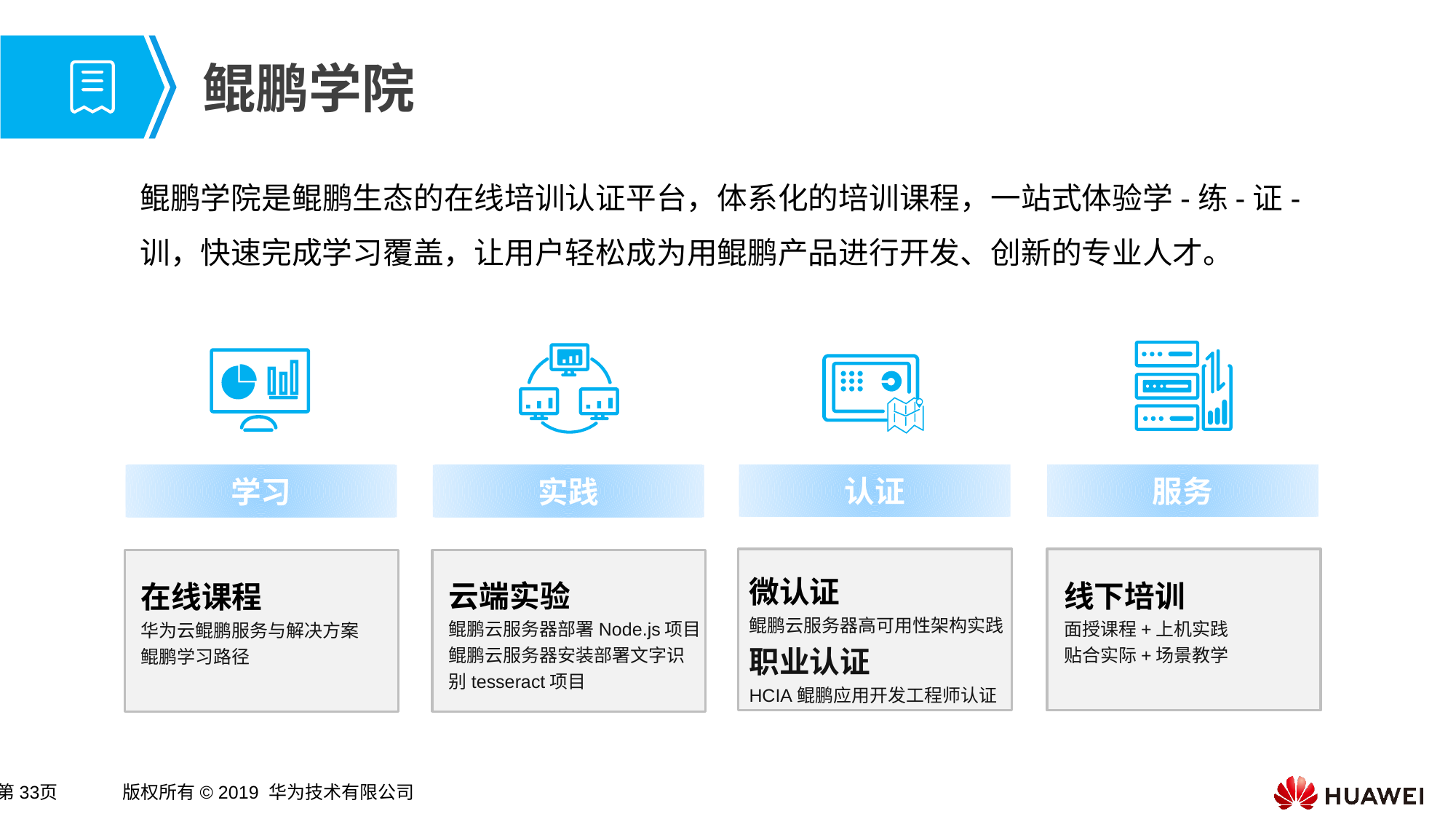

# 鲲鹏学院
鲲鹏学院是鲲鹏生态的在线培训认证平台，体系化的培训课程，一站式体验学-练-证-训，快速完成学习覆盖，让用户轻松成为用鲲鹏产品进行开发、创新的专业人才。

认证
服务
学习
实践

微认证
鲲鹏云服务器高可用性架构实践
职业认证
HCIA鲲鹏应用开发工程师认证
云端实验
鲲鹏云服务器部署Node.js项目
鲲鹏云服务器安装部署文字识别tesseract项目
线下培训
面授课程+上机实践
贴合实际+场景教学
在线课程
华为云鲲鹏服务与解决方案
鲲鹏学习路径